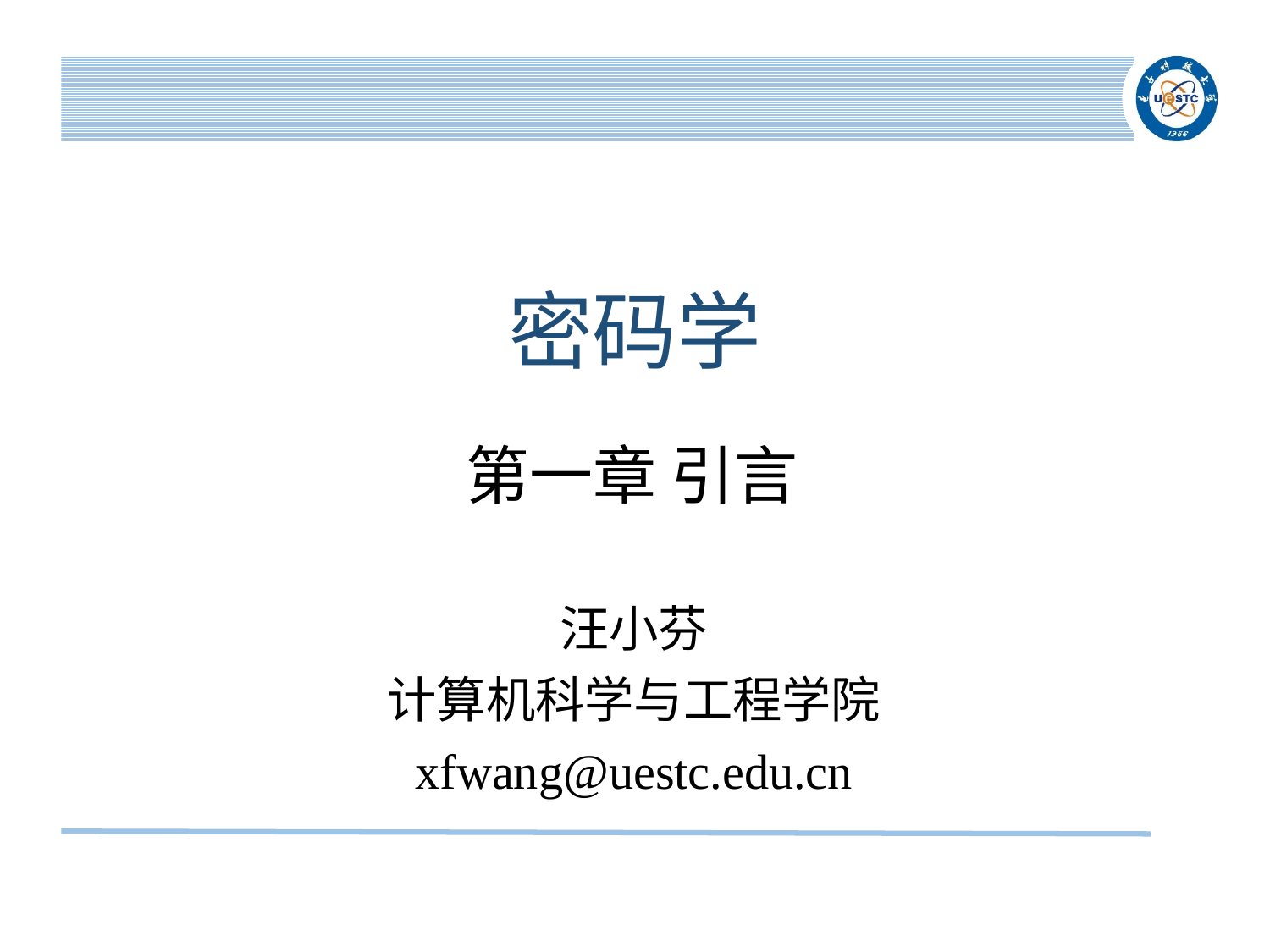

# 密码学
第一章 引言
汪小芬
计算机科学与工程学院
xfwang@uestc.edu.cn